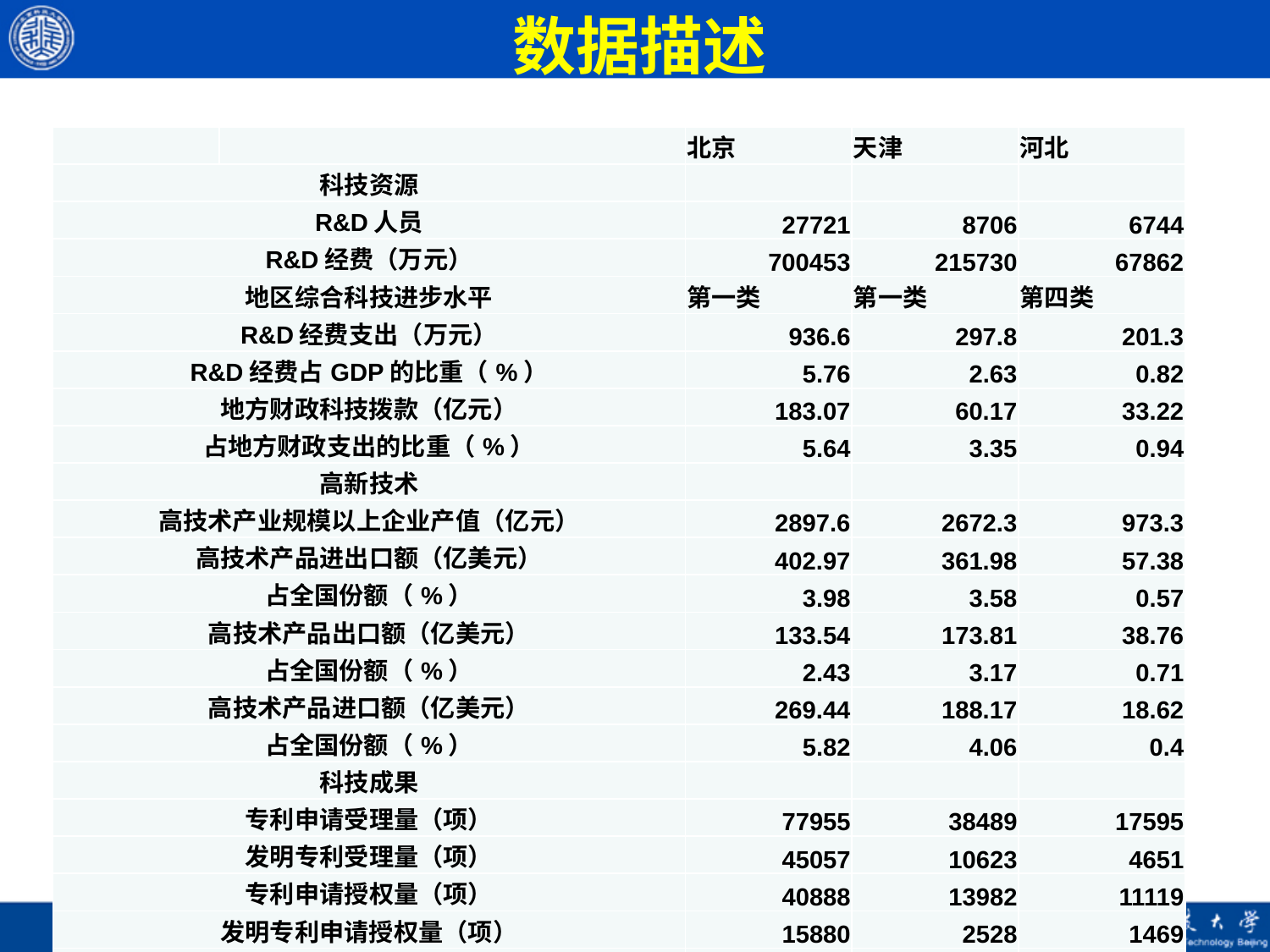

数据描述
|  |  | 北京 | 天津 | 河北 |
| --- | --- | --- | --- | --- |
| 科技资源 |  |  |  |  |
| R&D人员 |  | 27721 | 8706 | 6744 |
| R&D经费（万元） |  | 700453 | 215730 | 67862 |
| 地区综合科技进步水平 |  | 第一类 | 第一类 | 第四类 |
| R&D经费支出（万元） |  | 936.6 | 297.8 | 201.3 |
| R&D经费占GDP的比重（%） |  | 5.76 | 2.63 | 0.82 |
| 地方财政科技拨款（亿元） |  | 183.07 | 60.17 | 33.22 |
| 占地方财政支出的比重（%） |  | 5.64 | 3.35 | 0.94 |
| 高新技术 |  |  |  |  |
| 高技术产业规模以上企业产值（亿元） |  | 2897.6 | 2672.3 | 973.3 |
| 高技术产品进出口额（亿美元） |  | 402.97 | 361.98 | 57.38 |
| 占全国份额（%） |  | 3.98 | 3.58 | 0.57 |
| 高技术产品出口额（亿美元） |  | 133.54 | 173.81 | 38.76 |
| 占全国份额（%） |  | 2.43 | 3.17 | 0.71 |
| 高技术产品进口额（亿美元） |  | 269.44 | 188.17 | 18.62 |
| 占全国份额（%） |  | 5.82 | 4.06 | 0.4 |
| 科技成果 |  |  |  |  |
| 专利申请受理量（项） |  | 77955 | 38489 | 17595 |
| 发明专利受理量（项） |  | 45057 | 10623 | 4651 |
| 专利申请授权量（项） |  | 40888 | 13982 | 11119 |
| 发明专利申请授权量（项） |  | 15880 | 2528 | 1469 |
| 技术市场成交合同数（项） |  | 53550 | 11699 | 4400 |
| 技术市场成交合同金额（亿元） |  | 1890.28 | 169.38 | 26.25 |